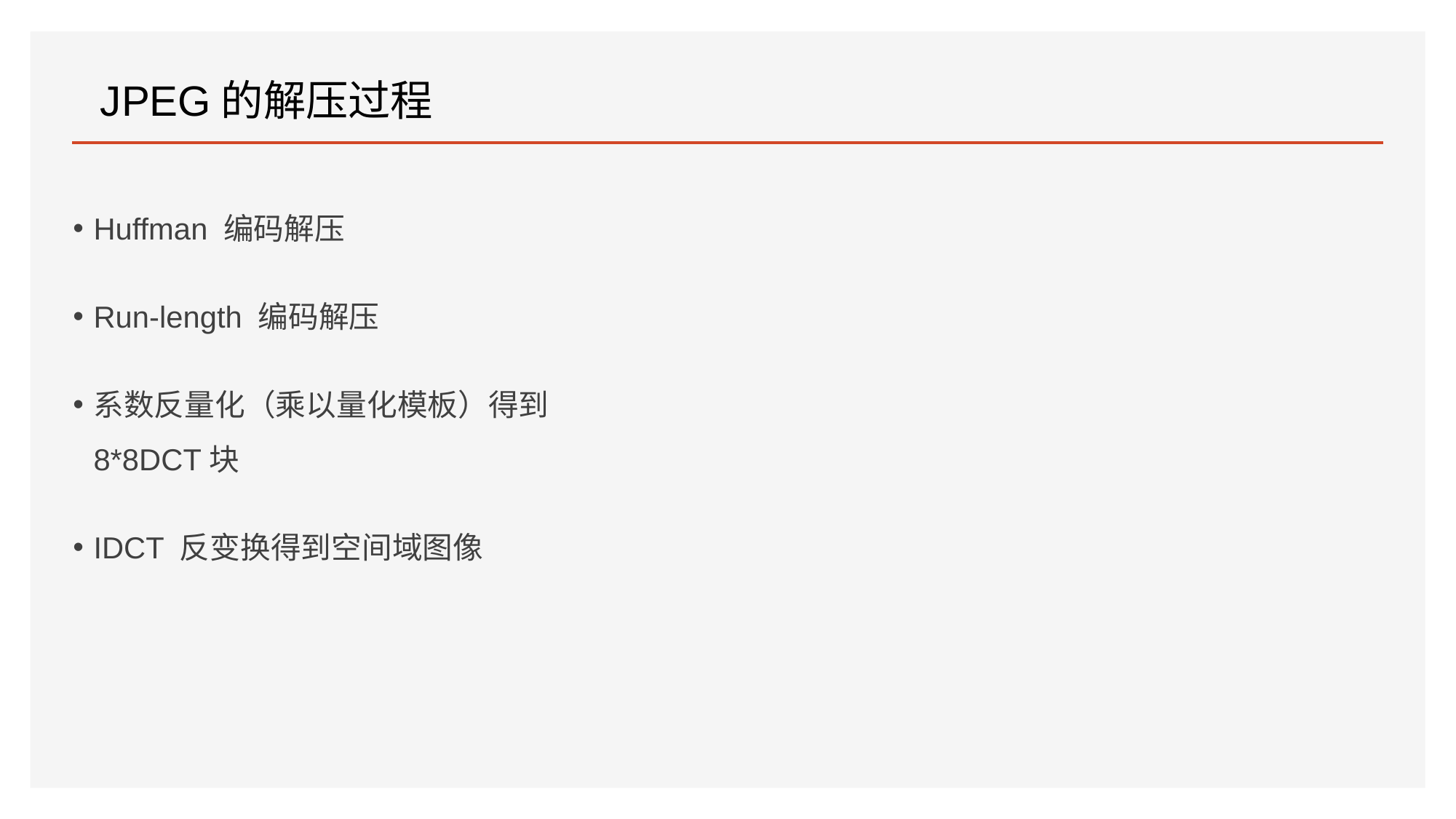

# JPEG的解压过程
Huffman 编码解压
Run-length 编码解压
系数反量化（乘以量化模板）得到8*8DCT块
IDCT 反变换得到空间域图像